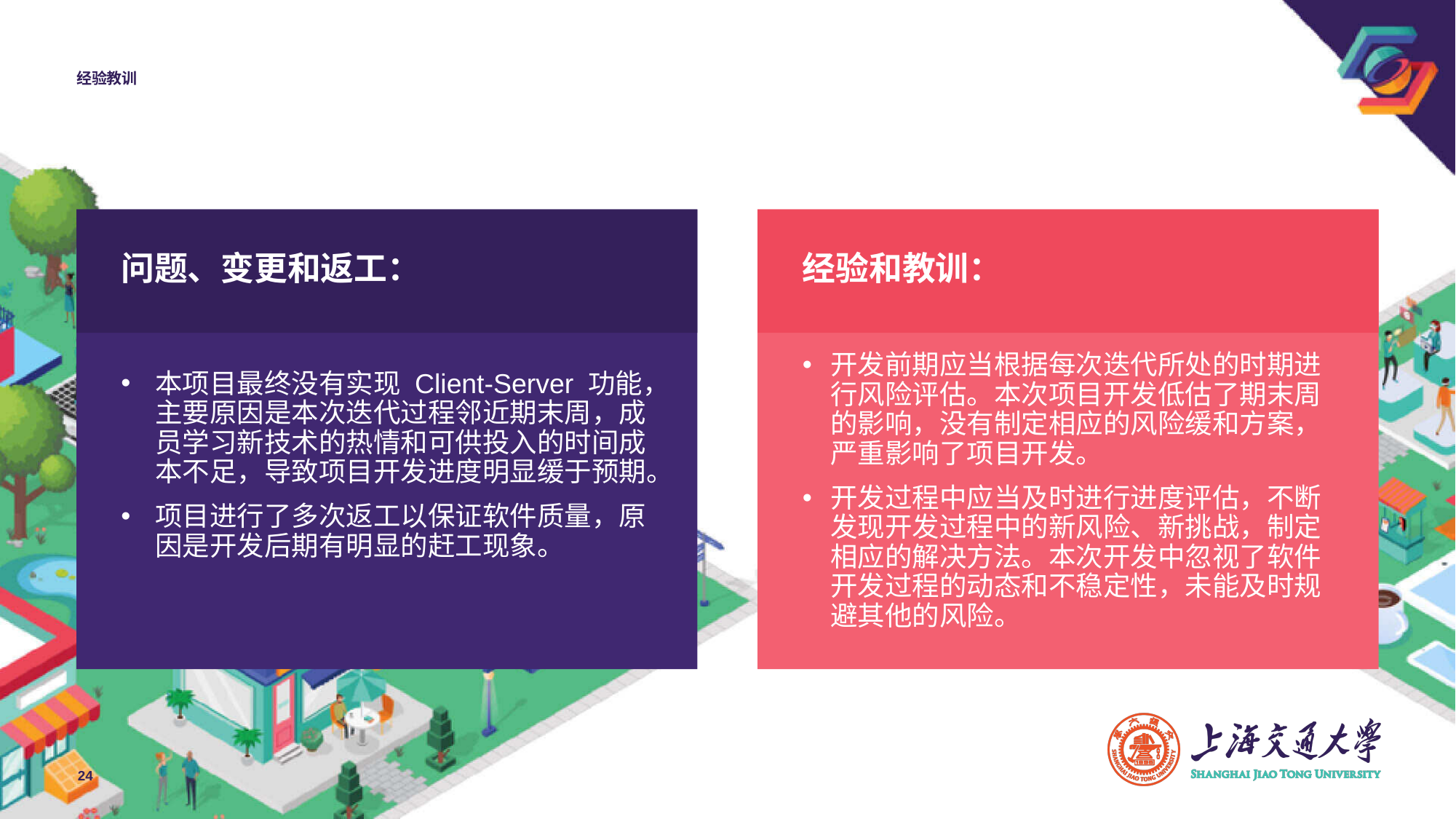

# 经验教训
问题、变更和返工：
经验和教训：
开发前期应当根据每次迭代所处的时期进行风险评估。本次项目开发低估了期末周的影响，没有制定相应的风险缓和方案，严重影响了项目开发。
开发过程中应当及时进行进度评估，不断发现开发过程中的新风险、新挑战，制定相应的解决方法。本次开发中忽视了软件开发过程的动态和不稳定性，未能及时规避其他的风险。
本项目最终没有实现 Client-Server 功能，主要原因是本次迭代过程邻近期末周，成员学习新技术的热情和可供投入的时间成本不足，导致项目开发进度明显缓于预期。
项目进行了多次返工以保证软件质量，原因是开发后期有明显的赶工现象。
24